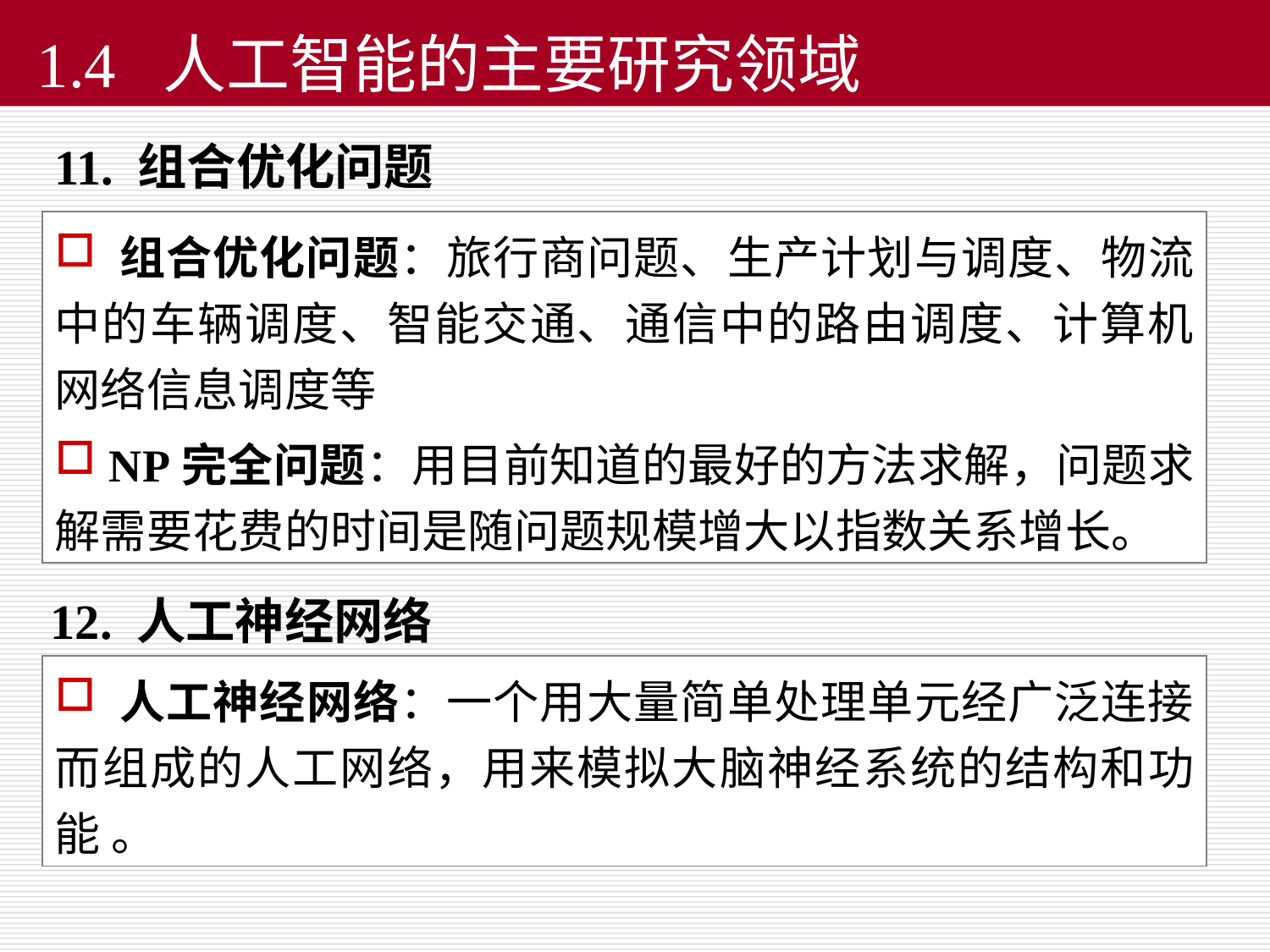

1.4  人工智能的主要研究领域

11. 组合优化问题
 组合优化问题：旅行商问题、生产计划与调度、物流中的车辆调度、智能交通、通信中的路由调度、计算机网络信息调度等
 NP完全问题：用目前知道的最好的方法求解，问题求解需要花费的时间是随问题规模增大以指数关系增长。
12. 人工神经网络
 人工神经网络：一个用大量简单处理单元经广泛连接而组成的人工网络，用来模拟大脑神经系统的结构和功能 。
61